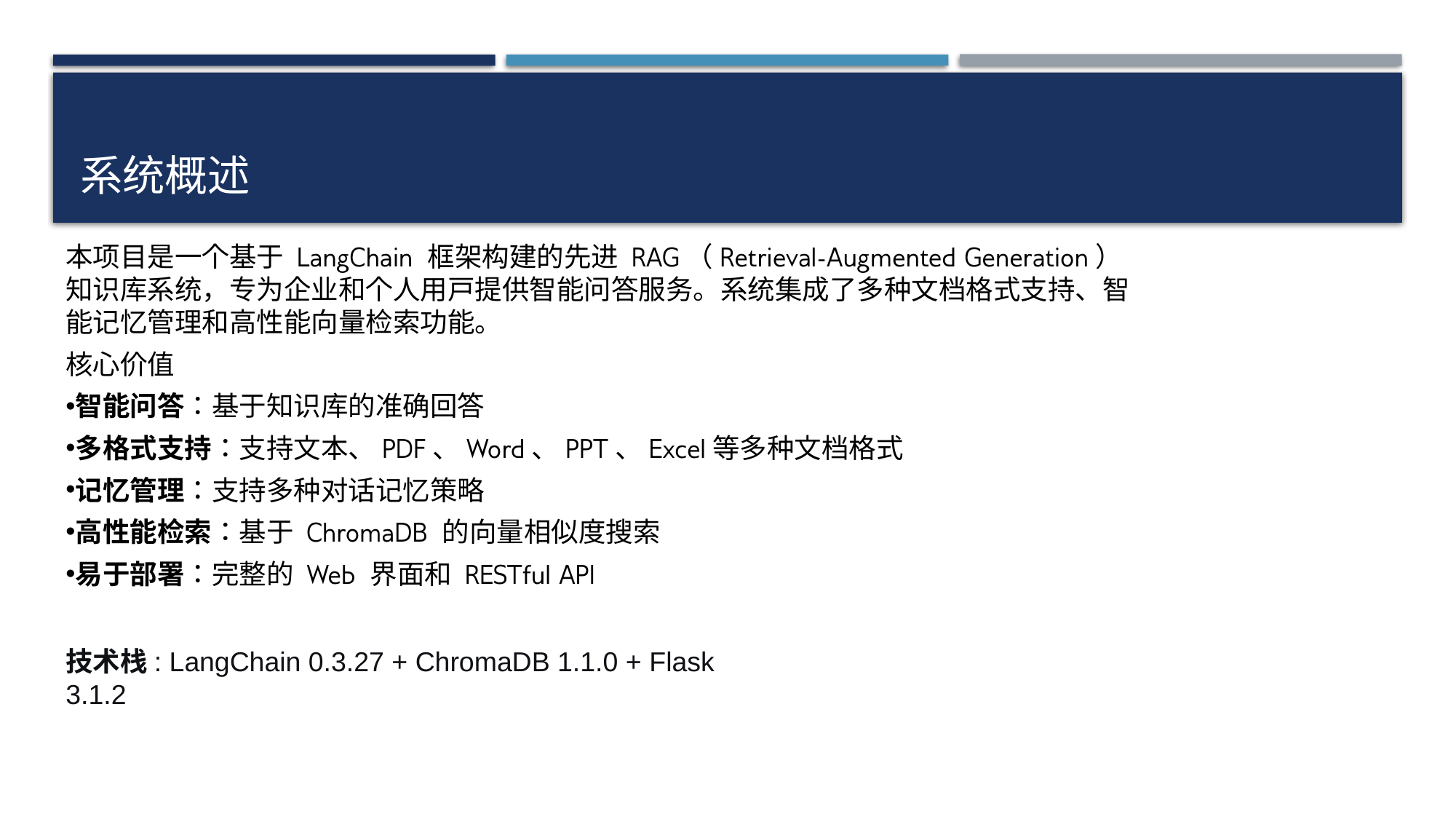

# 系统概述
本项目是一个基于 LangChain 框架构建的先进 RAG（Retrieval-Augmented Generation）知识库系统，专为企业和个人用户提供智能问答服务。系统集成了多种文档格式支持、智能记忆管理和高性能向量检索功能。
核心价值
智能问答：基于知识库的准确回答
多格式支持：支持文本、PDF、Word、PPT、Excel等多种文档格式
记忆管理：支持多种对话记忆策略
高性能检索：基于 ChromaDB 的向量相似度搜索
易于部署：完整的 Web 界面和 RESTful API
技术栈: LangChain 0.3.27 + ChromaDB 1.1.0 + Flask 3.1.2